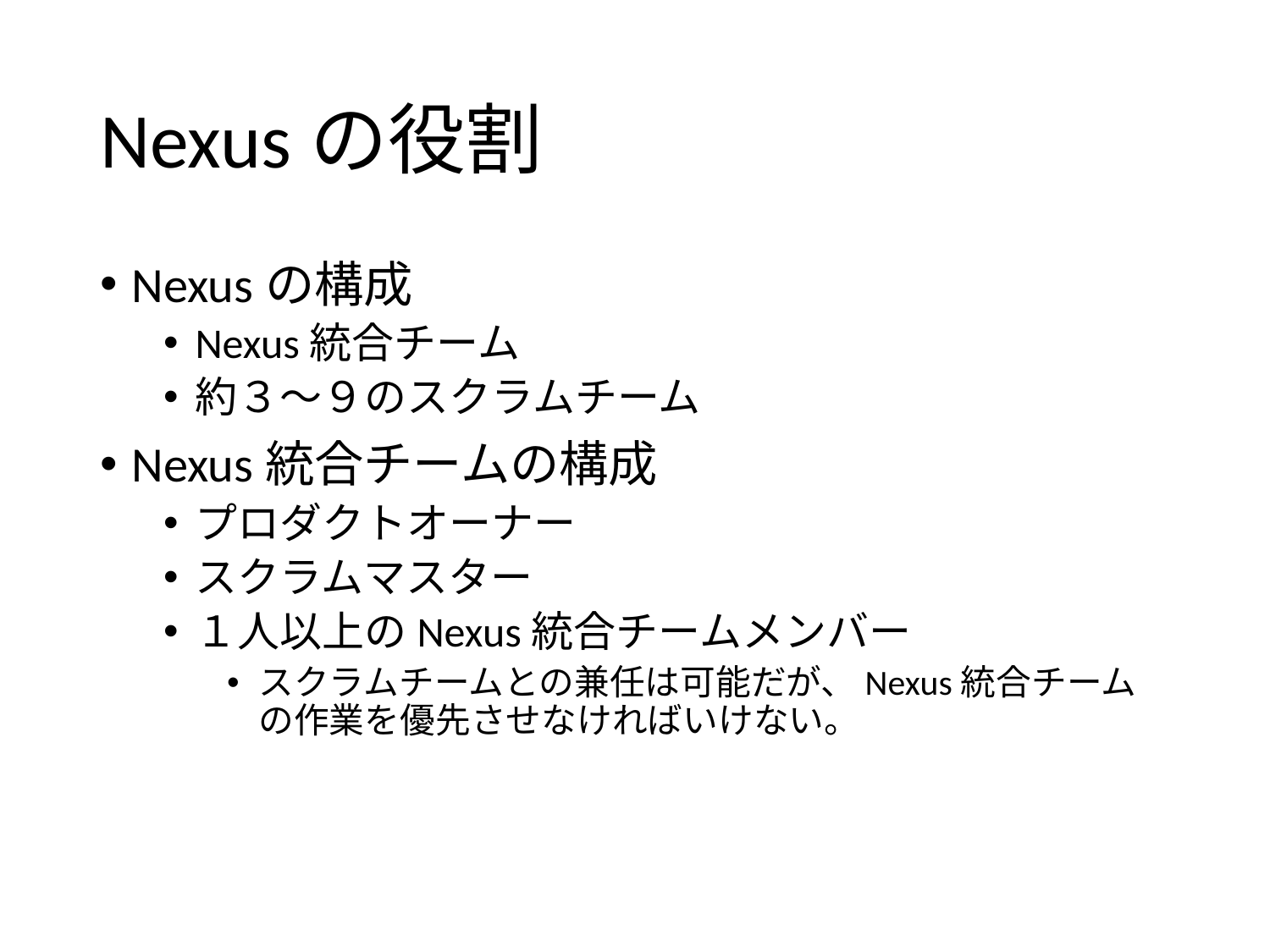

# Nexusの役割
Nexusの構成
Nexus統合チーム
約３〜９のスクラムチーム
Nexus統合チームの構成
プロダクトオーナー
スクラムマスター
１人以上のNexus統合チームメンバー
スクラムチームとの兼任は可能だが、Nexus統合チームの作業を優先させなければいけない。